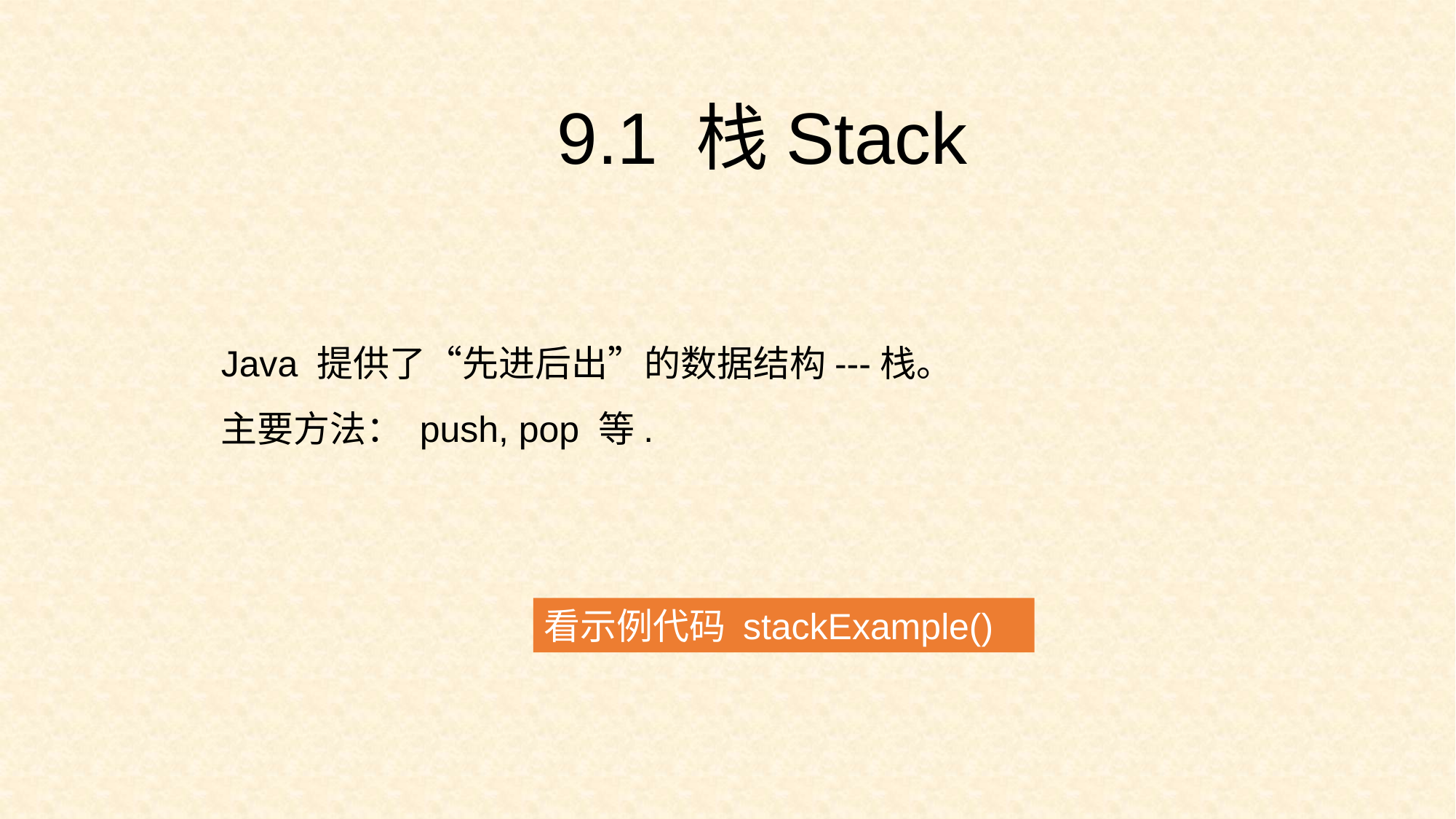

9.1 栈Stack

Java 提供了“先进后出”的数据结构---栈。
主要方法： push, pop 等.
看示例代码 stackExample()